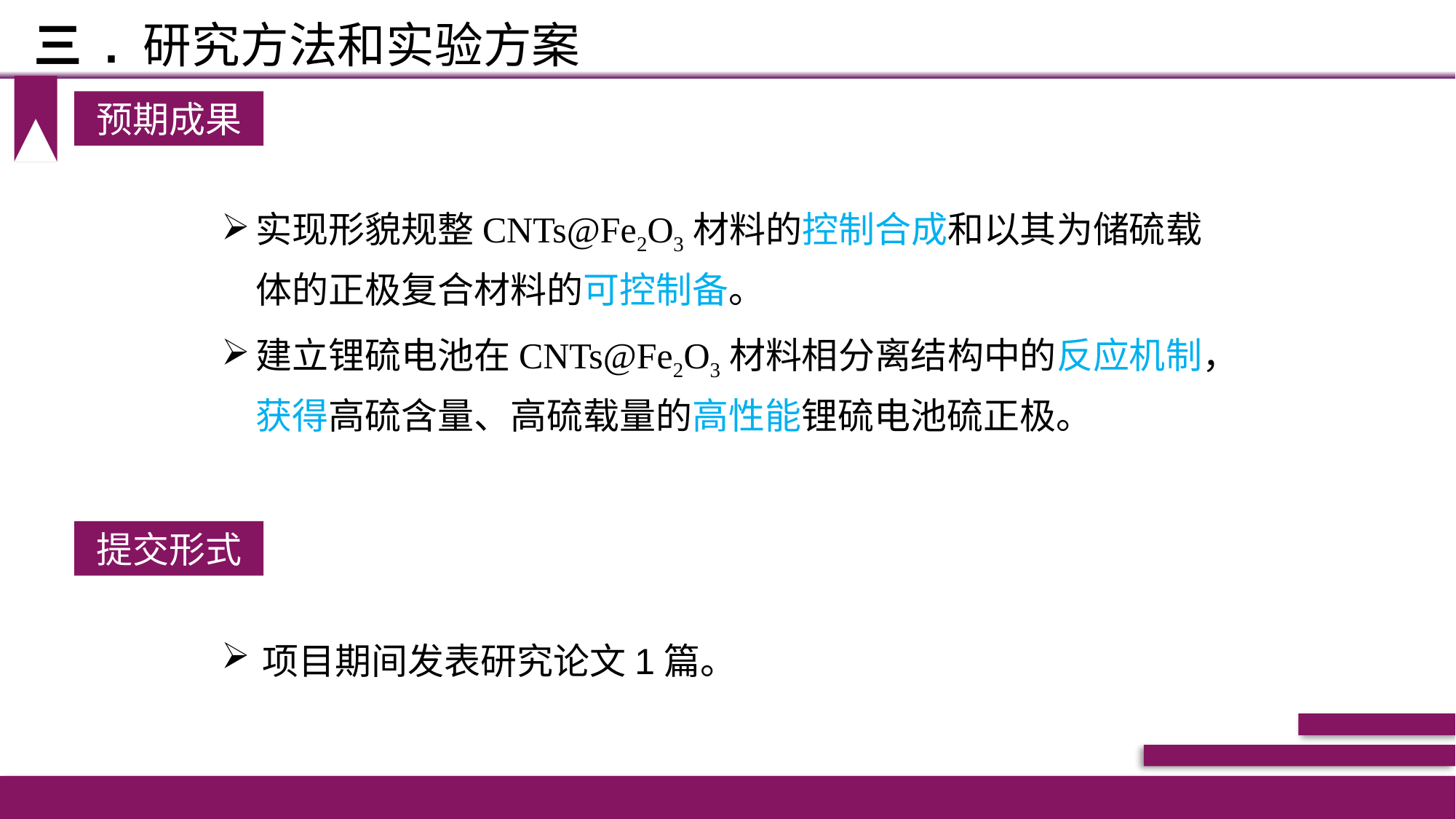

# 三 . 研究方法和实验方案

预期成果
实现形貌规整CNTs@Fe2O3材料的控制合成和以其为储硫载体的正极复合材料的可控制备。
建立锂硫电池在CNTs@Fe2O3材料相分离结构中的反应机制，获得高硫含量、高硫载量的高性能锂硫电池硫正极。
提交形式
项目期间发表研究论文1篇。